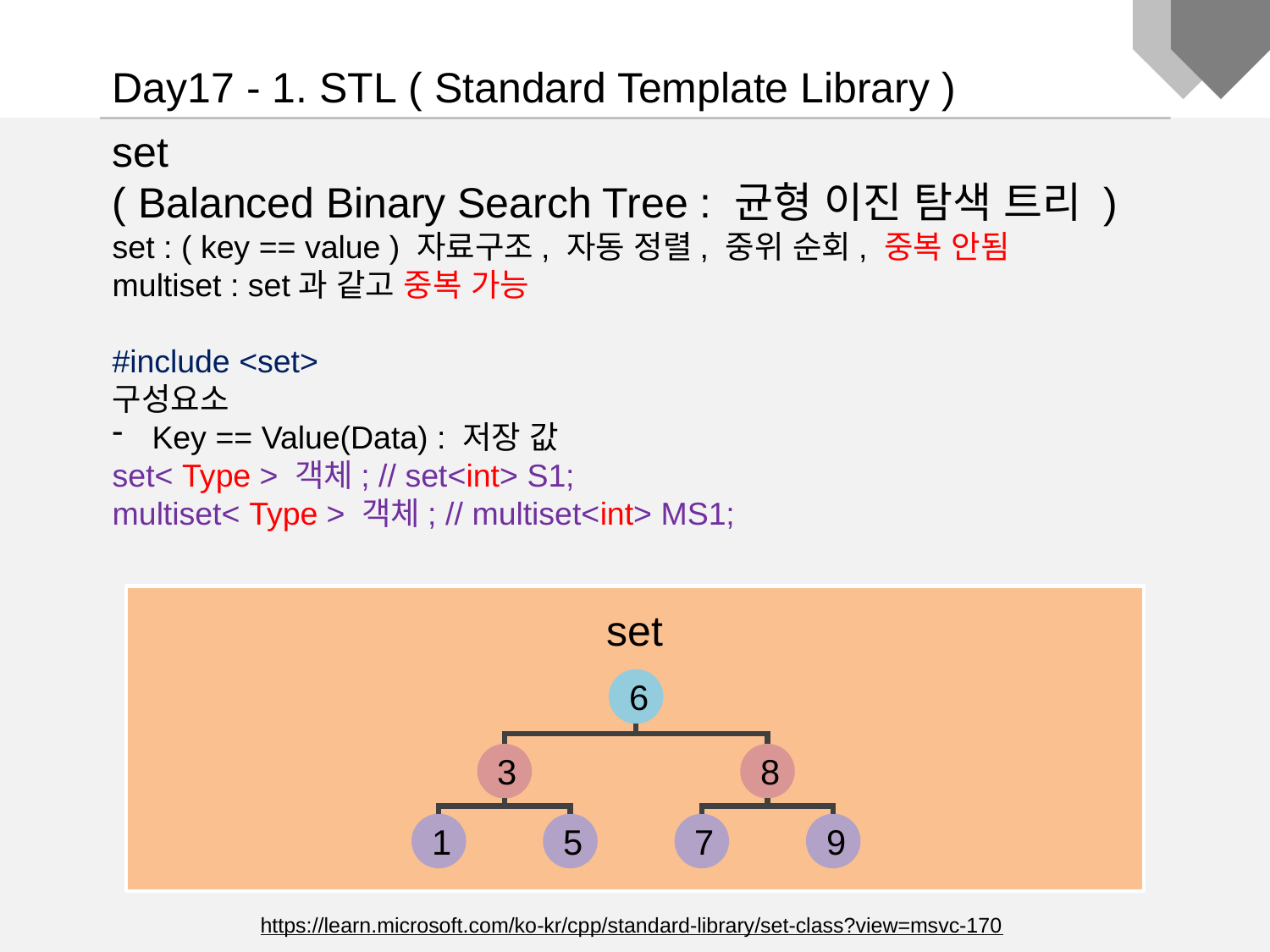

Day17 - 1. STL ( Standard Template Library )
set
( Balanced Binary Search Tree : 균형 이진 탐색 트리 )
set : ( key == value ) 자료구조, 자동 정렬, 중위 순회, 중복 안됨
multiset : set과 같고 중복 가능

#include <set>
구성요소
Key == Value(Data) : 저장 값
set< Type > 객체; // set<int> S1;
multiset< Type > 객체; // multiset<int> MS1;
set

6
3
8
1
5
7
9
https://learn.microsoft.com/ko-kr/cpp/standard-library/set-class?view=msvc-170